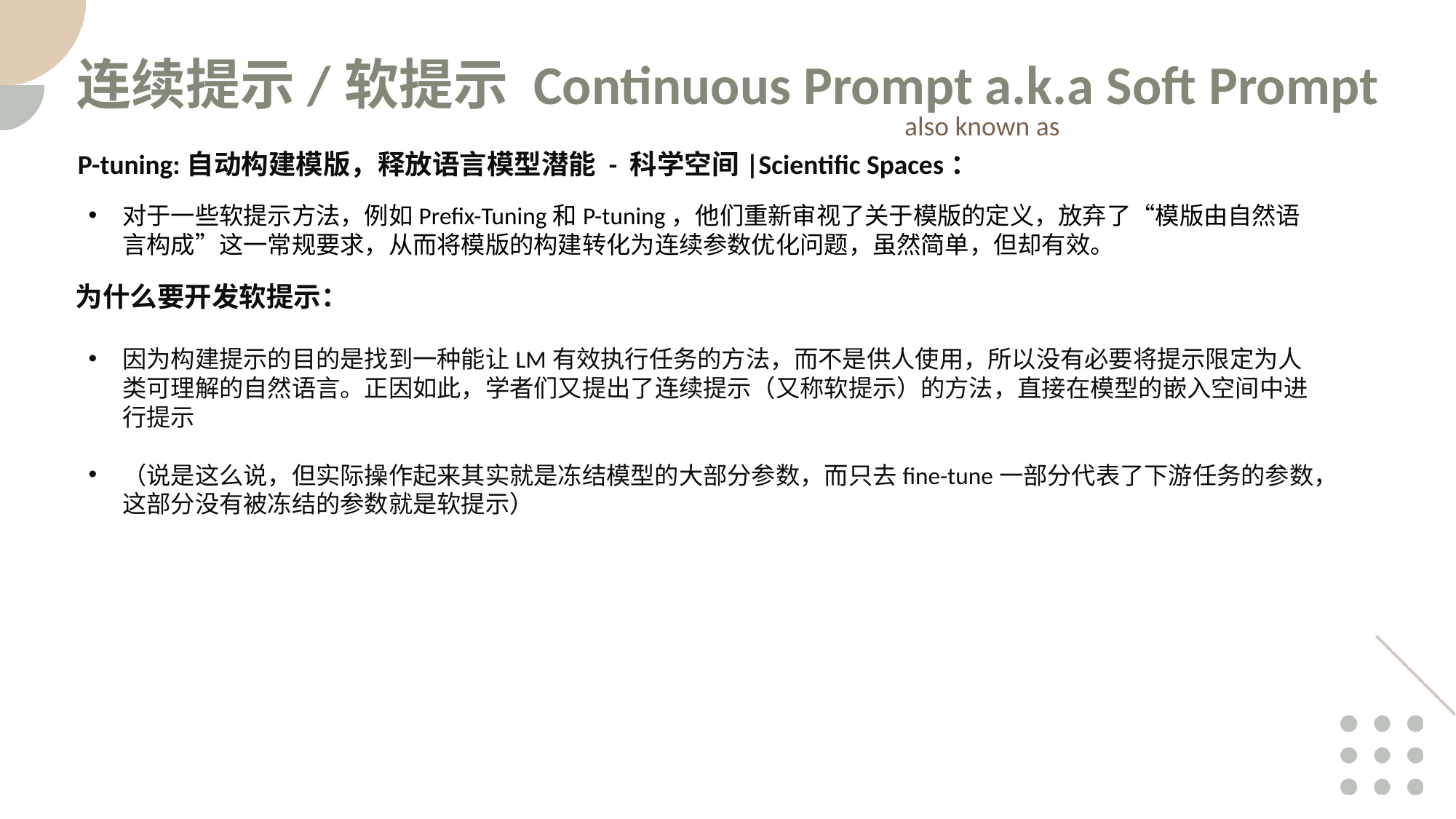

连续提示/软提示 Continuous Prompt a.k.a Soft Prompt
also known as
P-tuning:自动构建模版，释放语言模型潜能 - 科学空间|Scientific Spaces：
对于一些软提示方法，例如Prefix-Tuning和P-tuning，他们重新审视了关于模版的定义，放弃了“模版由自然语言构成”这一常规要求，从而将模版的构建转化为连续参数优化问题，虽然简单，但却有效。
为什么要开发软提示：
因为构建提示的目的是找到一种能让LM有效执行任务的方法，而不是供人使用，所以没有必要将提示限定为人类可理解的自然语言。正因如此，学者们又提出了连续提示（又称软提示）的方法，直接在模型的嵌入空间中进行提示

（说是这么说，但实际操作起来其实就是冻结模型的大部分参数，而只去fine-tune一部分代表了下游任务的参数，这部分没有被冻结的参数就是软提示）